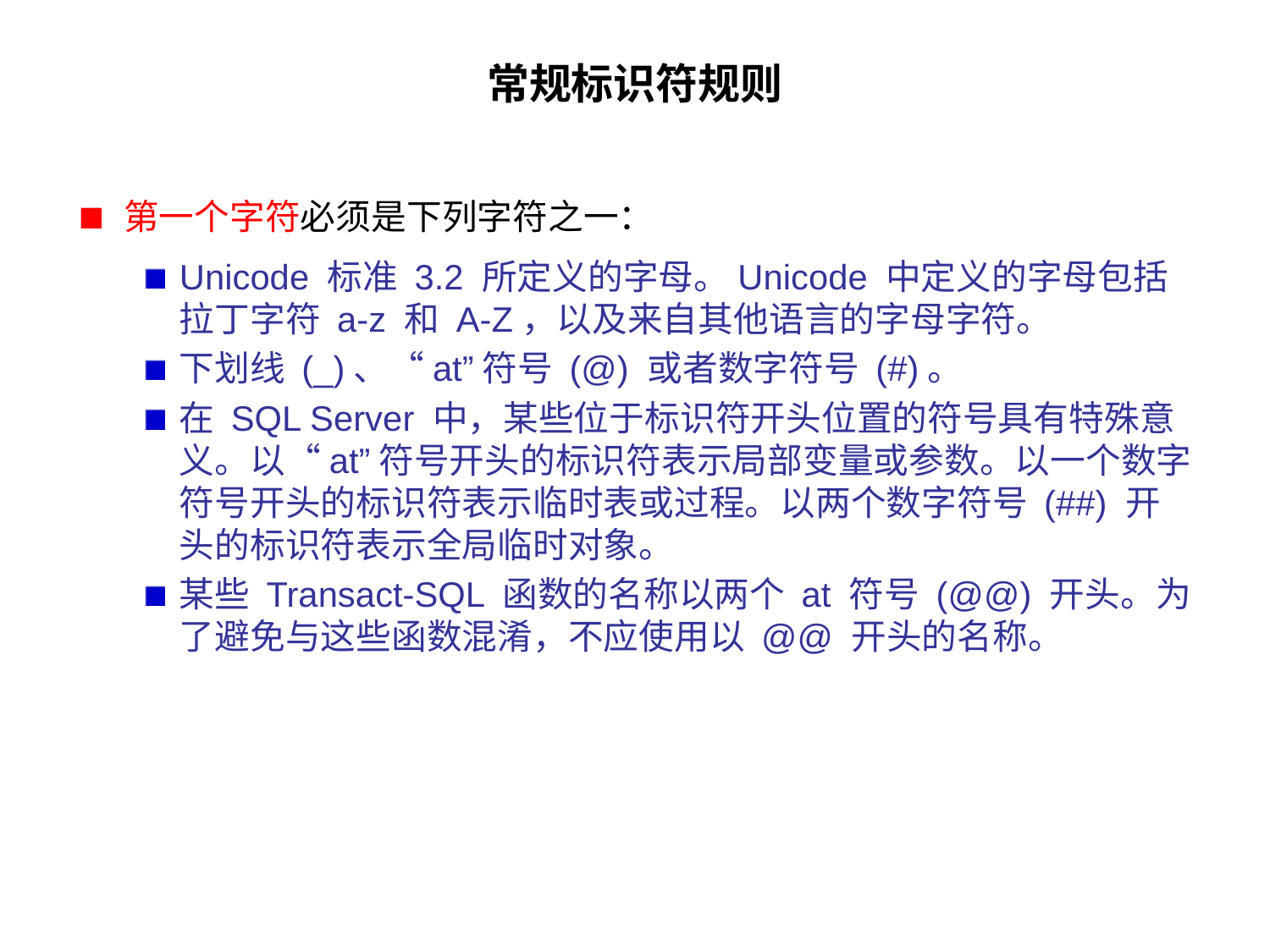

# 常规标识符规则
第一个字符必须是下列字符之一：
Unicode 标准 3.2 所定义的字母。Unicode 中定义的字母包括拉丁字符 a-z 和 A-Z，以及来自其他语言的字母字符。
下划线 (_)、“at”符号 (@) 或者数字符号 (#)。
在 SQL Server 中，某些位于标识符开头位置的符号具有特殊意义。以“at”符号开头的标识符表示局部变量或参数。以一个数字符号开头的标识符表示临时表或过程。以两个数字符号 (##) 开头的标识符表示全局临时对象。
某些 Transact-SQL 函数的名称以两个 at 符号 (@@) 开头。为了避免与这些函数混淆，不应使用以 @@ 开头的名称。